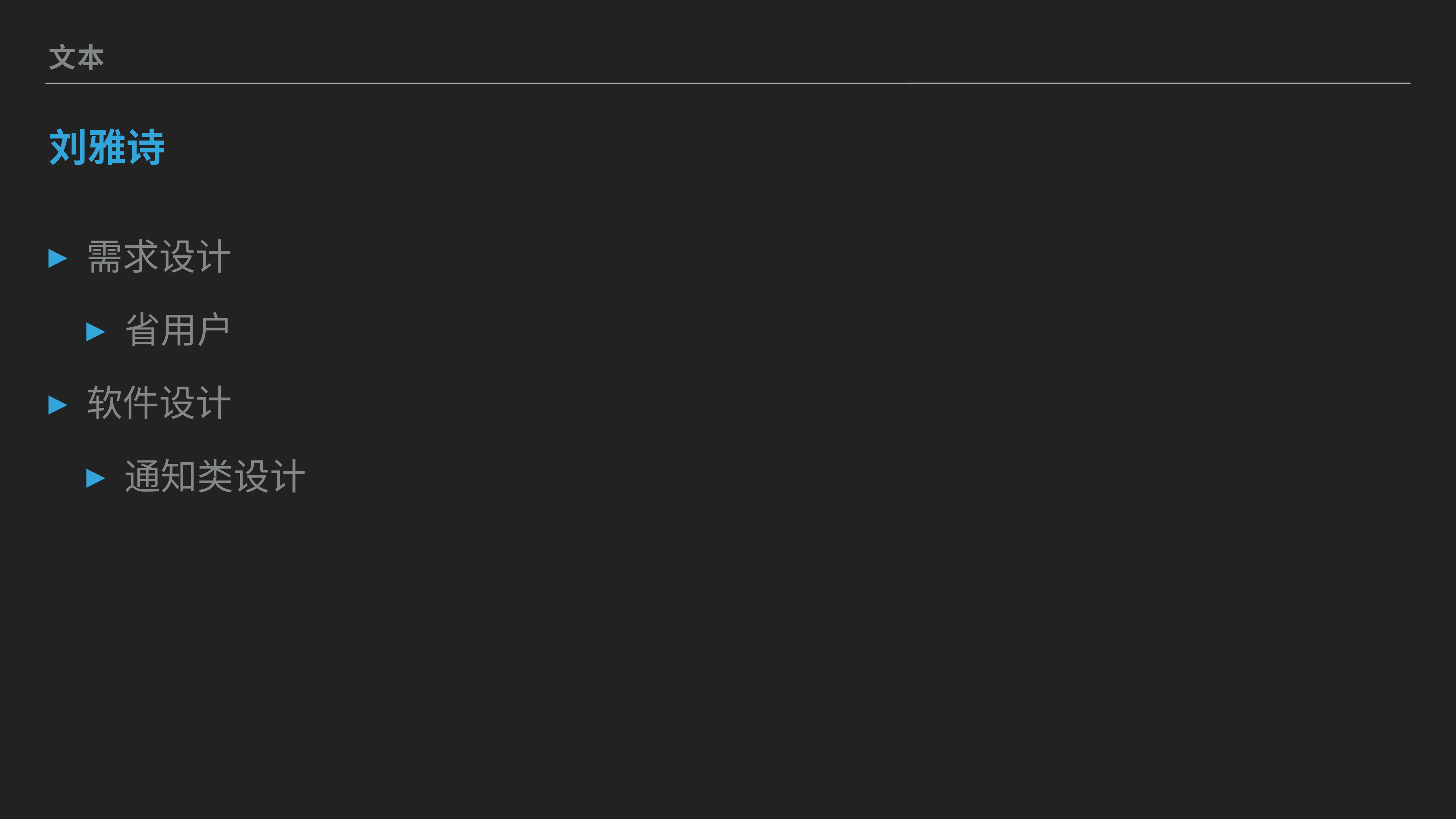

文本
# 刘雅诗
需求设计
省用户
软件设计
通知类设计